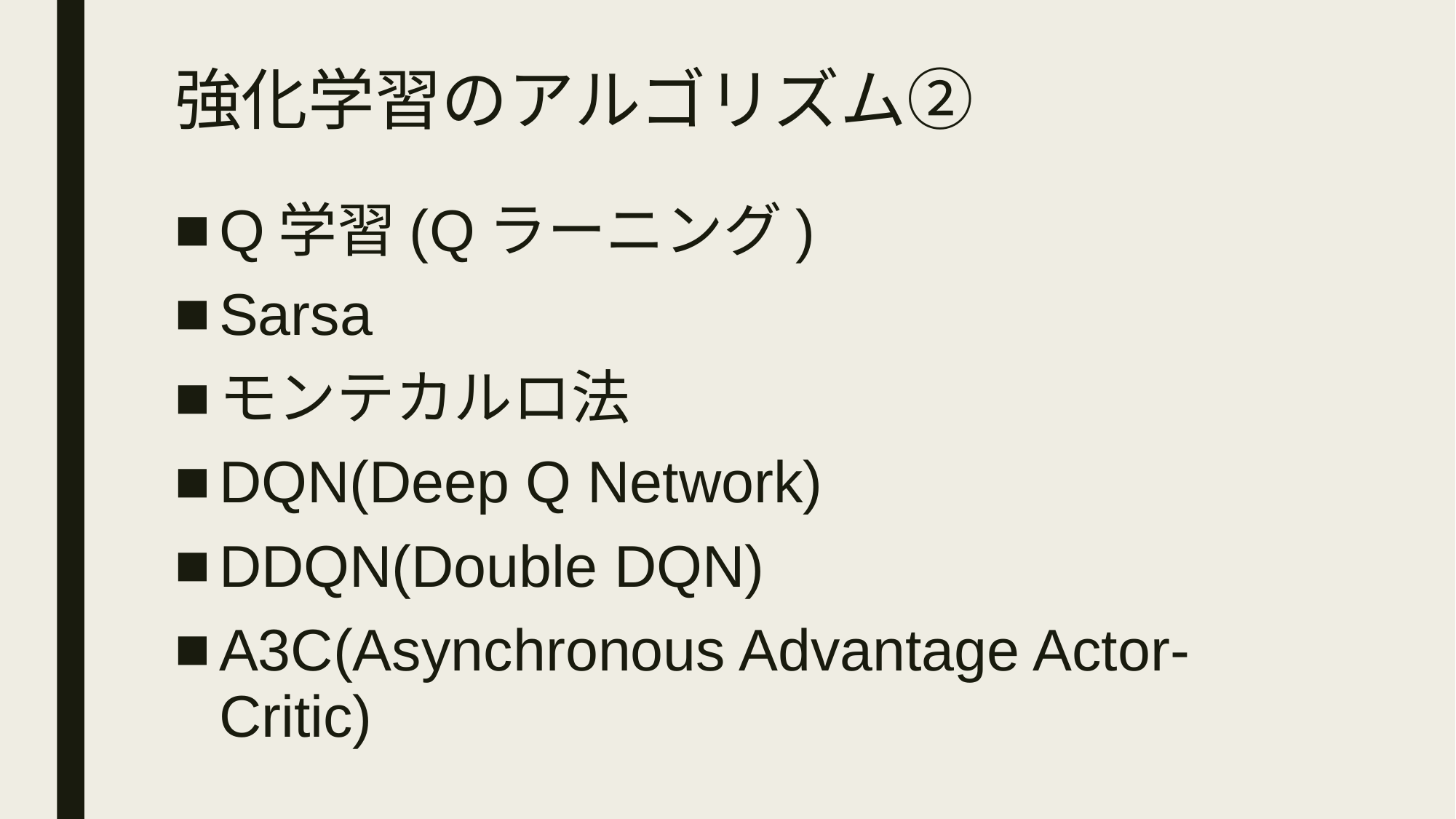

# 強化学習のアルゴリズム②
Q学習(Qラーニング)
Sarsa
モンテカルロ法
DQN(Deep Q Network)
DDQN(Double DQN)
A3C(Asynchronous Advantage Actor-Critic)